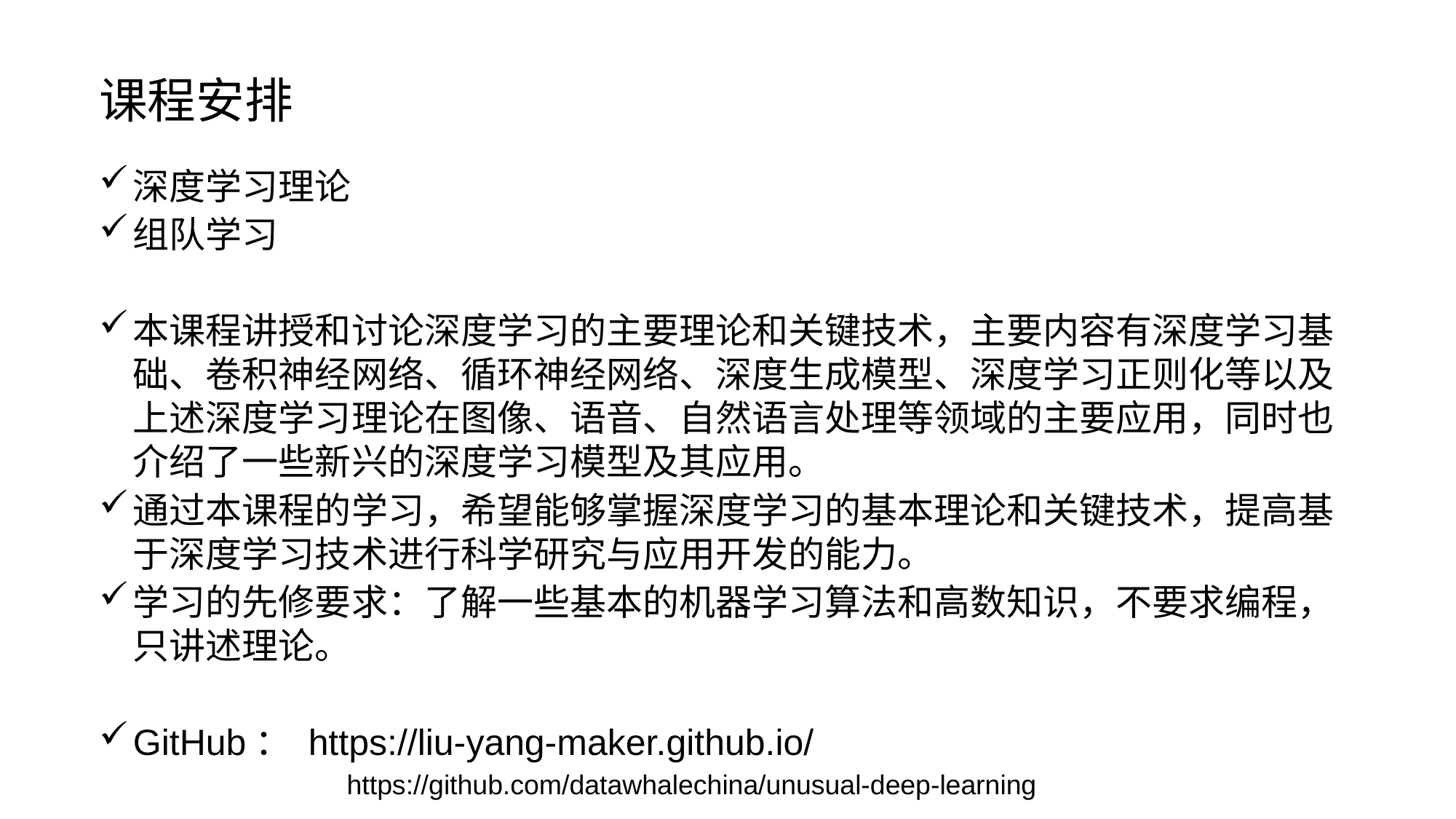

课程安排

深度学习理论
组队学习

本课程讲授和讨论深度学习的主要理论和关键技术，主要内容有深度学习基础、卷积神经网络、循环神经网络、深度生成模型、深度学习正则化等以及上述深度学习理论在图像、语音、自然语言处理等领域的主要应用，同时也介绍了一些新兴的深度学习模型及其应用。
通过本课程的学习，希望能够掌握深度学习的基本理论和关键技术，提高基于深度学习技术进行科学研究与应用开发的能力。
学习的先修要求：了解一些基本的机器学习算法和高数知识，不要求编程，只讲述理论。

GitHub： https://liu-yang-maker.github.io/
	           https://github.com/datawhalechina/unusual-deep-learning